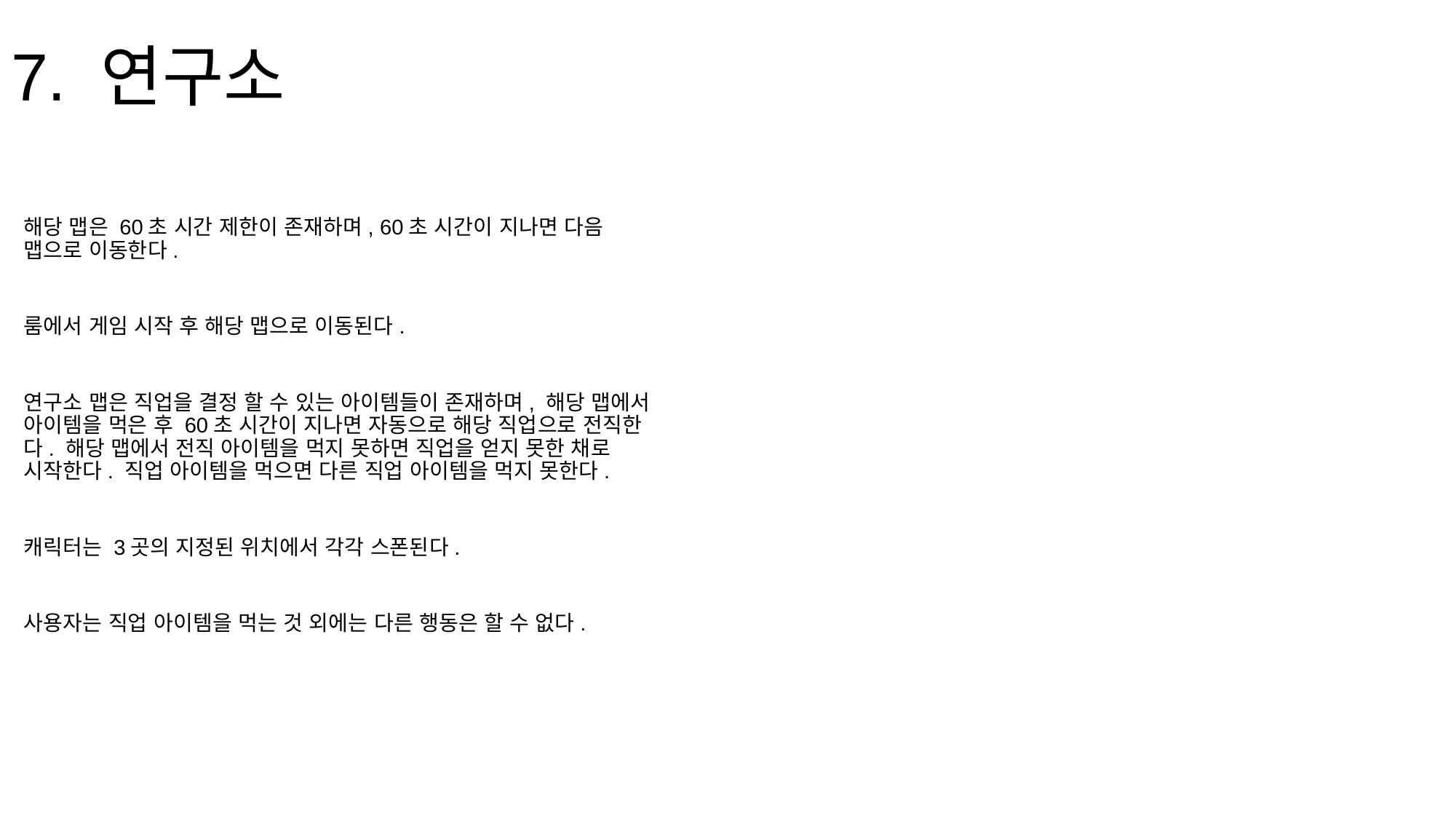

# 7. 연구소
해당 맵은 60초 시간 제한이 존재하며, 60초 시간이 지나면 다음 맵으로 이동한다.

룸에서 게임 시작 후 해당 맵으로 이동된다.

연구소 맵은 직업을 결정 할 수 있는 아이템들이 존재하며, 해당 맵에서 아이템을 먹은 후 60초 시간이 지나면 자동으로 해당 직업으로 전직한다. 해당 맵에서 전직 아이템을 먹지 못하면 직업을 얻지 못한 채로 시작한다. 직업 아이템을 먹으면 다른 직업 아이템을 먹지 못한다.

캐릭터는 3곳의 지정된 위치에서 각각 스폰된다.

사용자는 직업 아이템을 먹는 것 외에는 다른 행동은 할 수 없다.